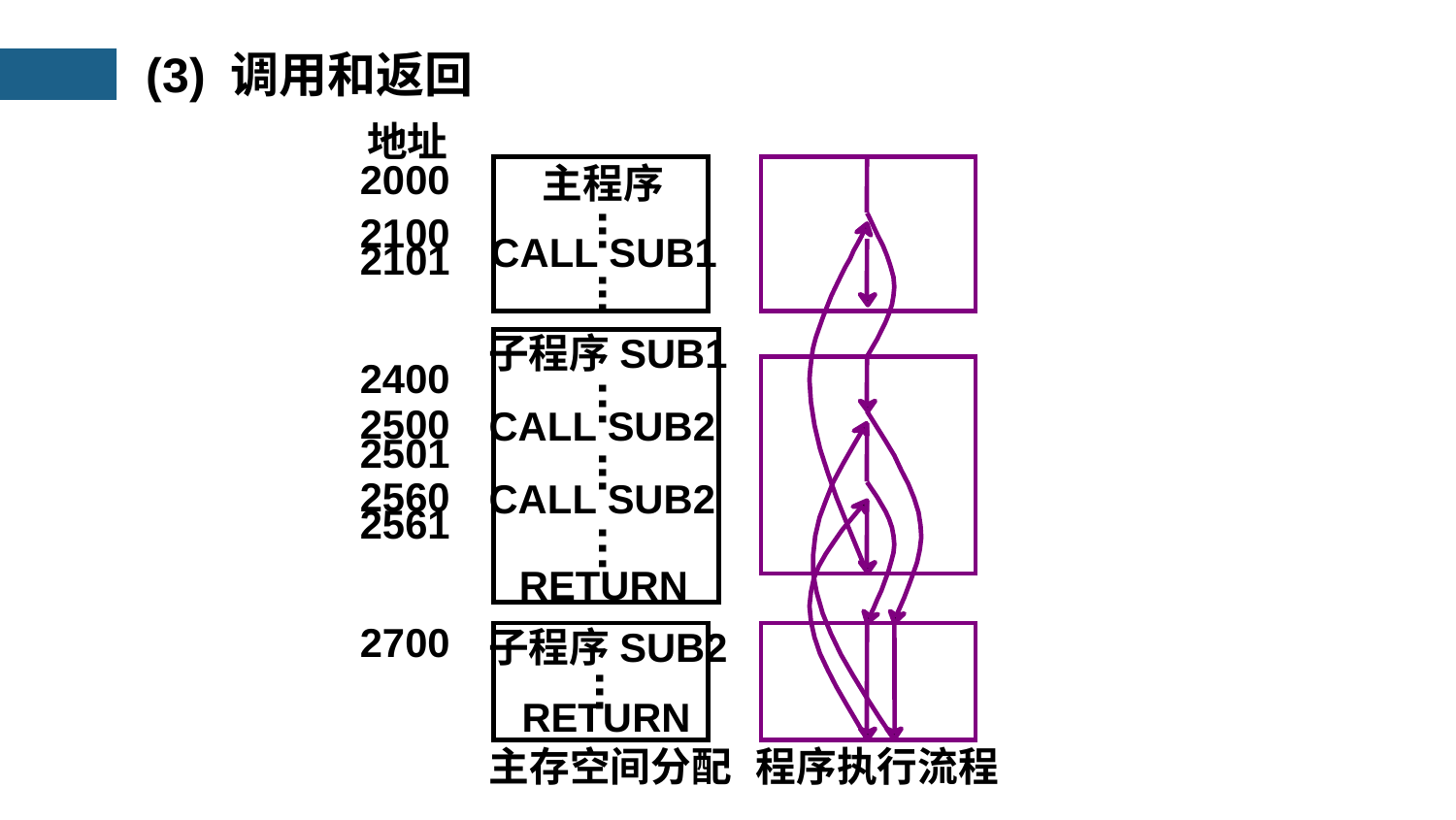

(3) 调用和返回
地址
2000
主程序

2100
2101
子程序SUB1

2400

2500
2501
2560
2561
2700
子程序SUB2

主存空间分配
程序执行流程

...

CALL SUB1

...

…
CALL SUB2

...
CALL SUB2

…

RETURN

...

RETURN